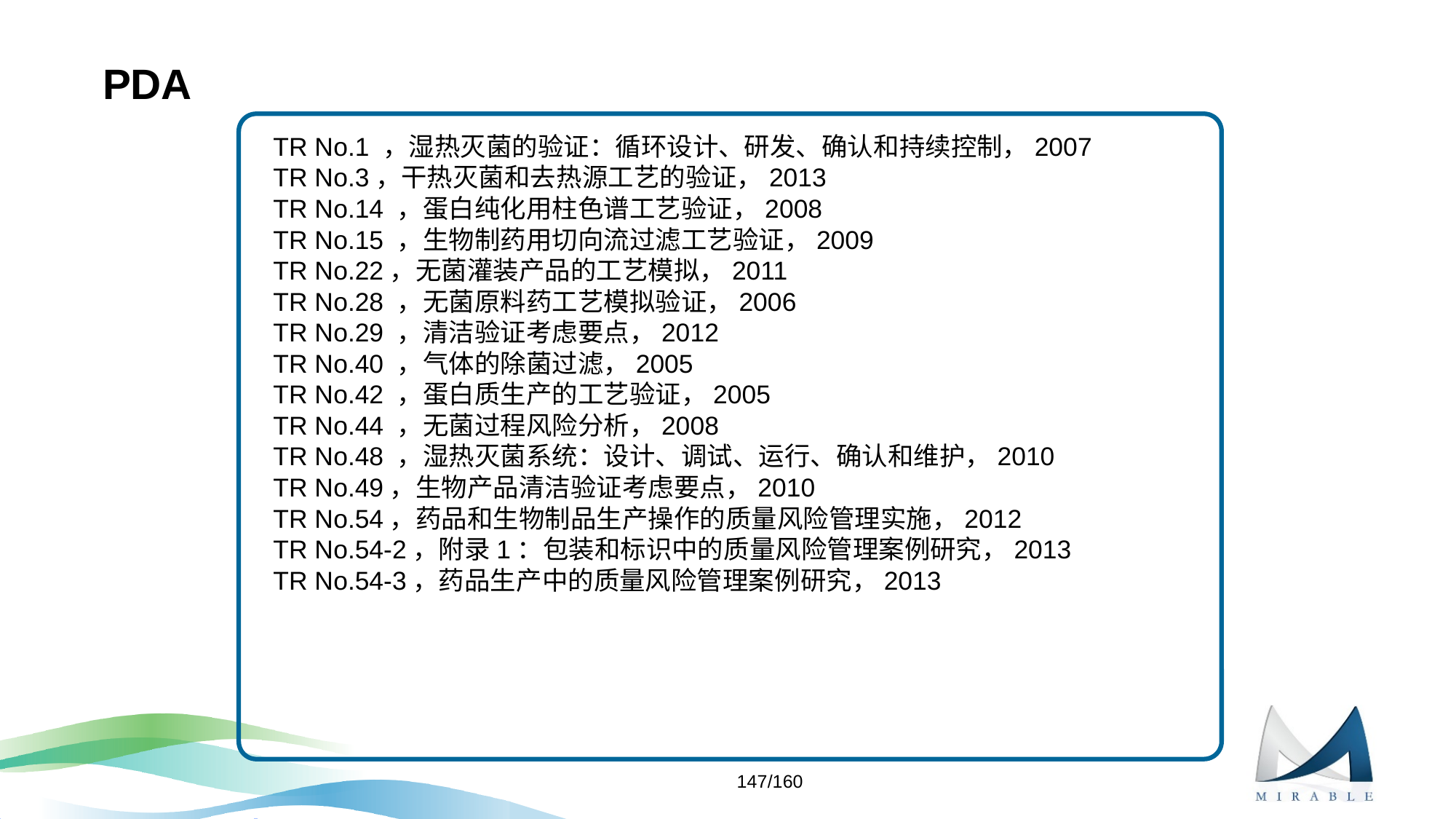

# PDA

TR No.1 ，湿热灭菌的验证：循环设计、研发、确认和持续控制，2007
TR No.3，干热灭菌和去热源工艺的验证，2013
TR No.14 ，蛋白纯化用柱色谱工艺验证，2008
TR No.15 ，生物制药用切向流过滤工艺验证，2009
TR No.22，无菌灌装产品的工艺模拟，2011
TR No.28 ，无菌原料药工艺模拟验证，2006
TR No.29 ，清洁验证考虑要点，2012
TR No.40 ，气体的除菌过滤，2005
TR No.42 ，蛋白质生产的工艺验证，2005
TR No.44 ，无菌过程风险分析，2008
TR No.48 ，湿热灭菌系统：设计、调试、运行、确认和维护，2010
TR No.49，生物产品清洁验证考虑要点，2010
TR No.54，药品和生物制品生产操作的质量风险管理实施，2012
TR No.54-2，附录1：包装和标识中的质量风险管理案例研究，2013
TR No.54-3，药品生产中的质量风险管理案例研究，2013

147/160